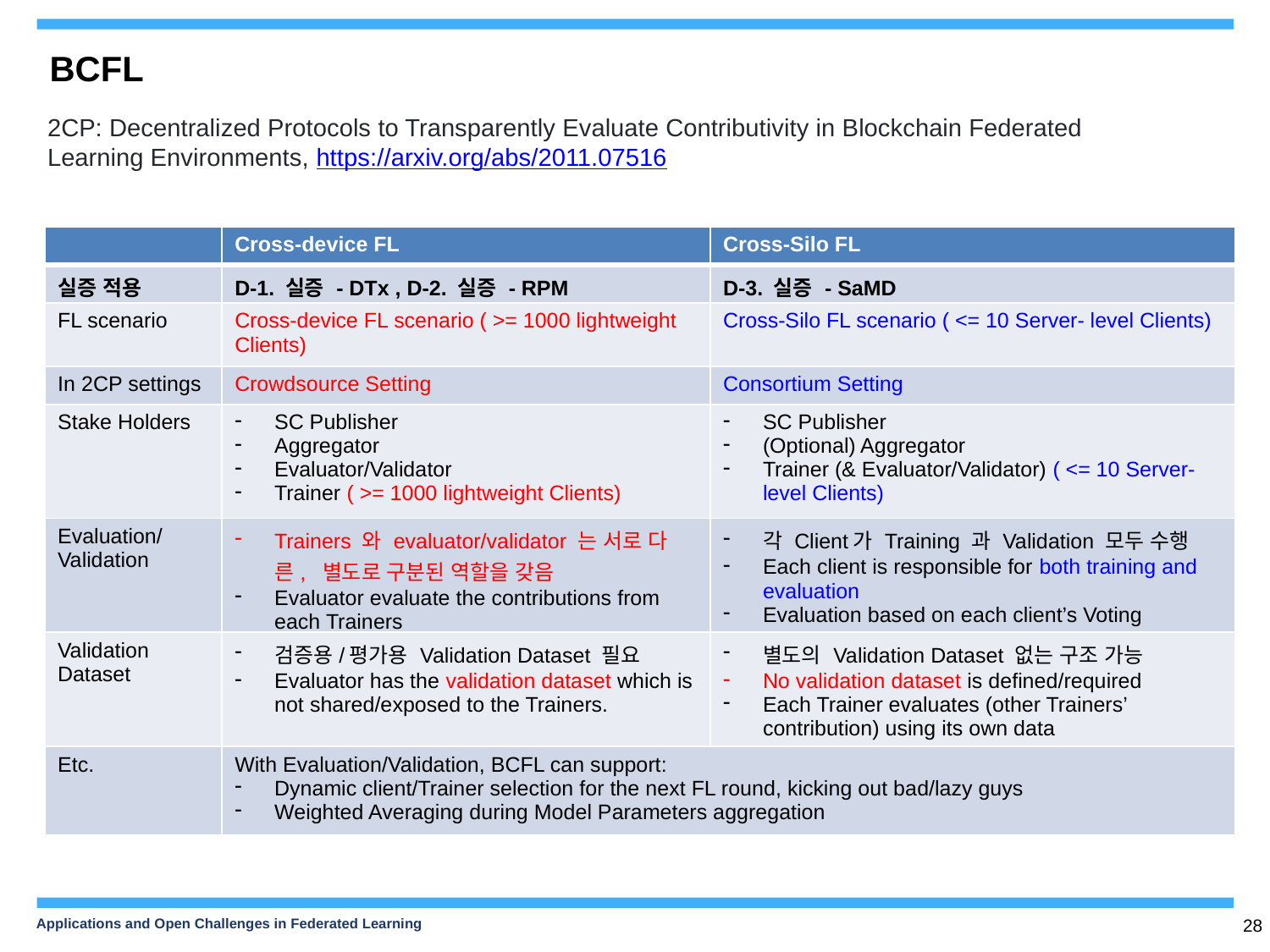

BCFL
2CP: Decentralized Protocols to Transparently Evaluate Contributivity in Blockchain Federated Learning Environments, https://arxiv.org/abs/2011.07516

|  | Cross-device FL | Cross-Silo FL |
| --- | --- | --- |
| 실증 적용 | D-1. 실증 - DTx , D-2. 실증 - RPM | D-3. 실증 - SaMD |
| FL scenario | Cross-device FL scenario ( >= 1000 lightweight Clients) | Cross-Silo FL scenario ( <= 10 Server- level Clients) |
| In 2CP settings | Crowdsource Setting | Consortium Setting |
| Stake Holders | SC Publisher Aggregator Evaluator/Validator Trainer ( >= 1000 lightweight Clients) | SC Publisher (Optional) Aggregator Trainer (& Evaluator/Validator) ( <= 10 Server- level Clients) |
| Evaluation/ Validation | Trainers 와 evaluator/validator 는 서로 다른, 별도로 구분된 역할을 갖음 Evaluator evaluate the contributions from each Trainers | 각 Client가 Training 과 Validation 모두 수행 Each client is responsible for both training and evaluation Evaluation based on each client’s Voting |
| Validation Dataset | 검증용/평가용 Validation Dataset 필요 Evaluator has the validation dataset which is not shared/exposed to the Trainers. | 별도의 Validation Dataset 없는 구조 가능 No validation dataset is defined/required Each Trainer evaluates (other Trainers’ contribution) using its own data |
| Etc. | With Evaluation/Validation, BCFL can support: Dynamic client/Trainer selection for the next FL round, kicking out bad/lazy guys Weighted Averaging during Model Parameters aggregation |  |